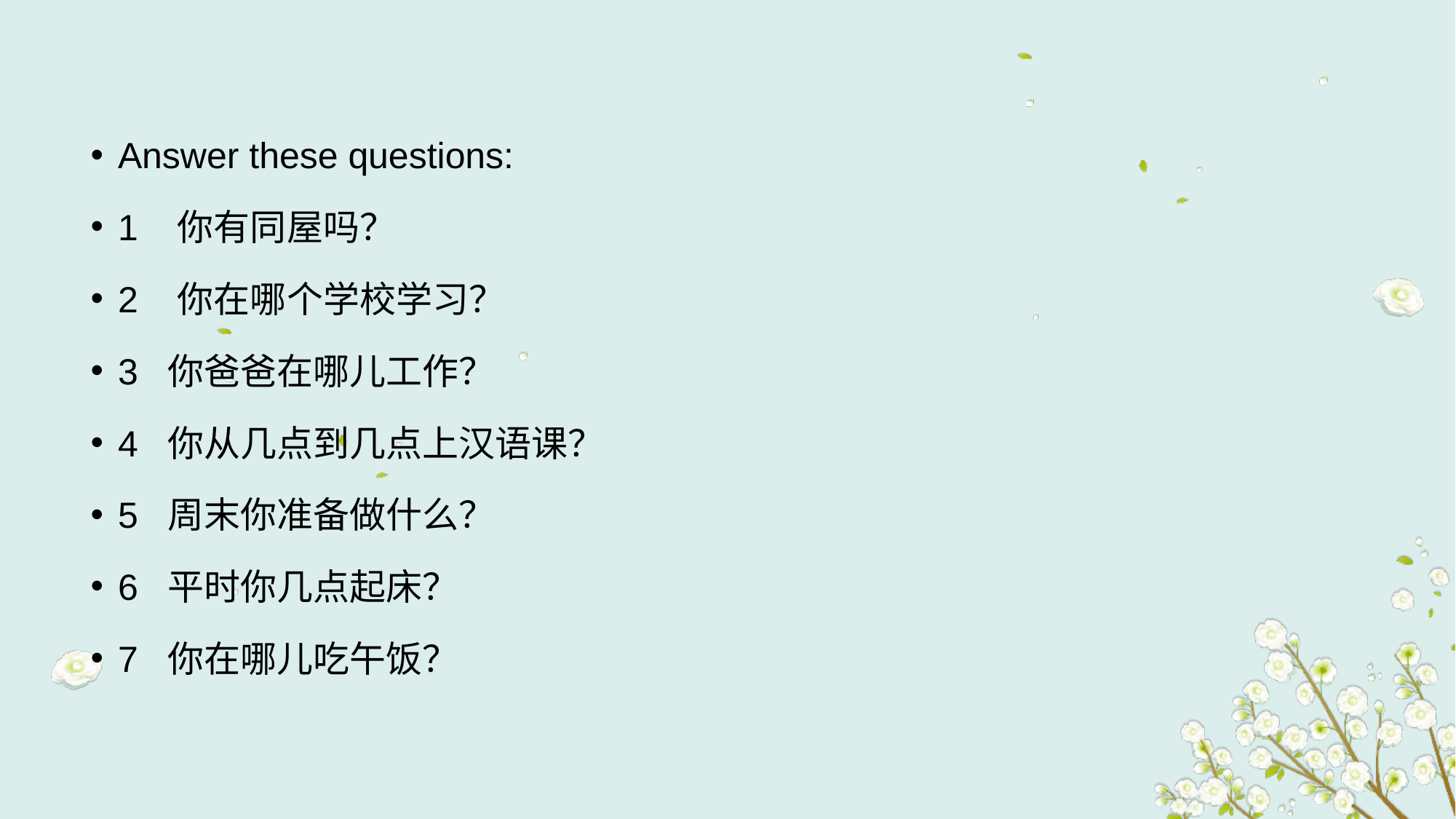

Answer these questions:
1   你有同屋吗？
2   你在哪个学校学习？
3  你爸爸在哪儿工作？
4  你从几点到几点上汉语课？
5  周末你准备做什么？
6  平时你几点起床？
7  你在哪儿吃午饭？